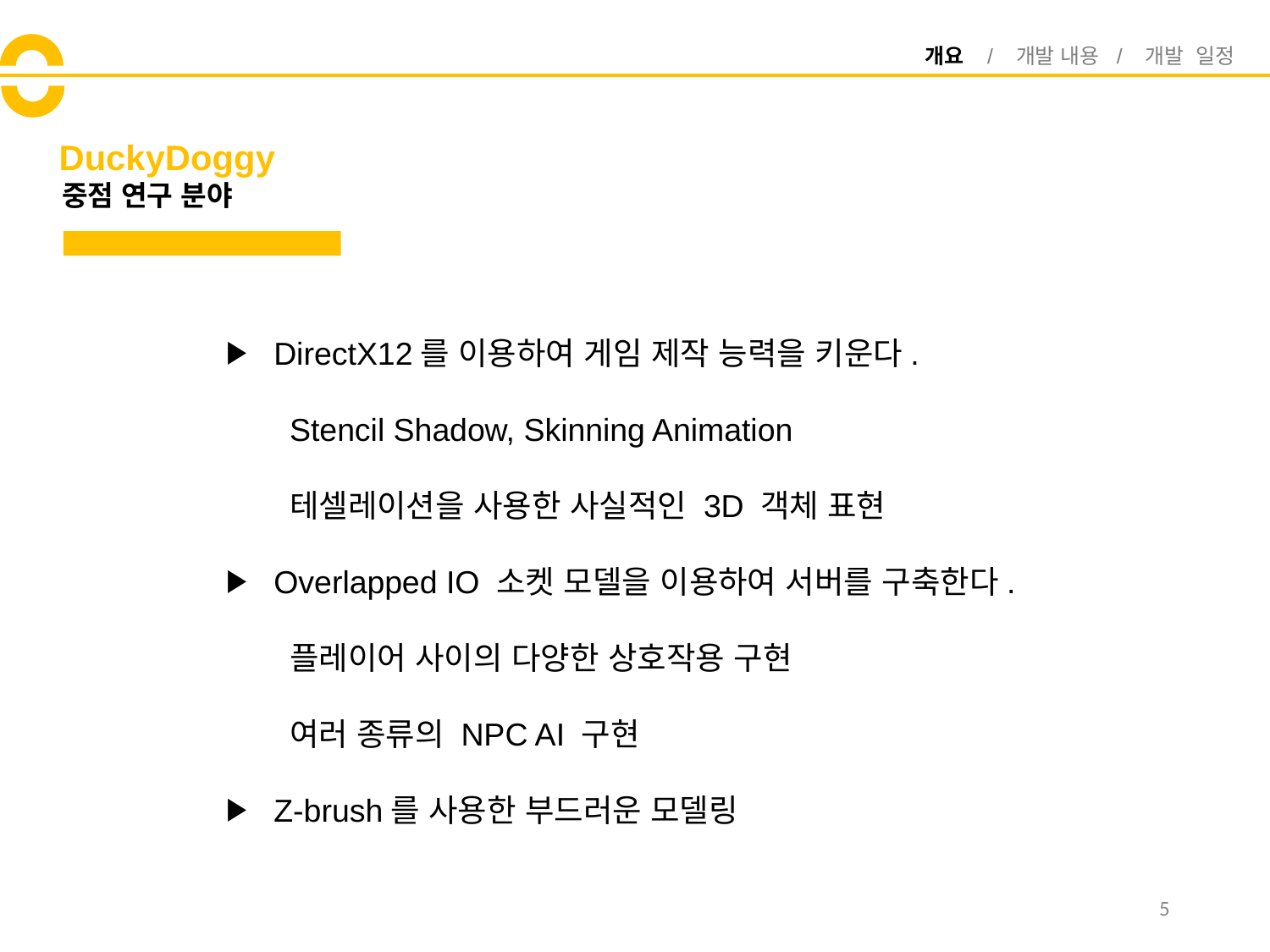

개요   /   개발 내용  /   개발  일정

# DuckyDoggy
중점 연구 분야

DirectX12를 이용하여 게임 제작 능력을 키운다.
Stencil Shadow, Skinning Animation
테셀레이션을 사용한 사실적인 3D 객체 표현
Overlapped IO 소켓 모델을 이용하여 서버를 구축한다.
플레이어 사이의 다양한 상호작용 구현
여러 종류의 NPC AI 구현
Z-brush를 사용한 부드러운 모델링
5